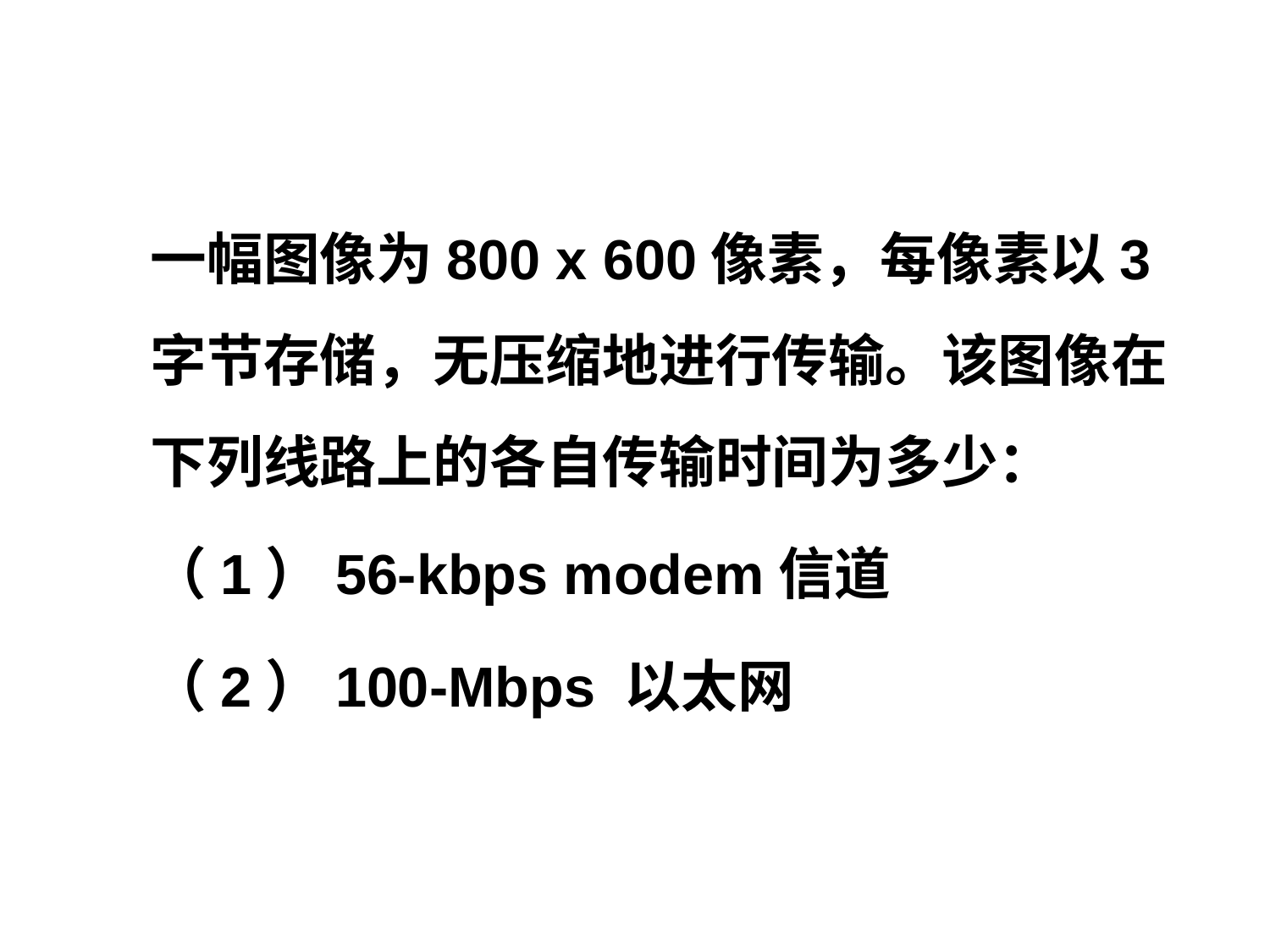

一幅图像为800 x 600像素，每像素以3字节存储，无压缩地进行传输。该图像在下列线路上的各自传输时间为多少：
（1）56-kbps modem信道
（2）100-Mbps 以太网